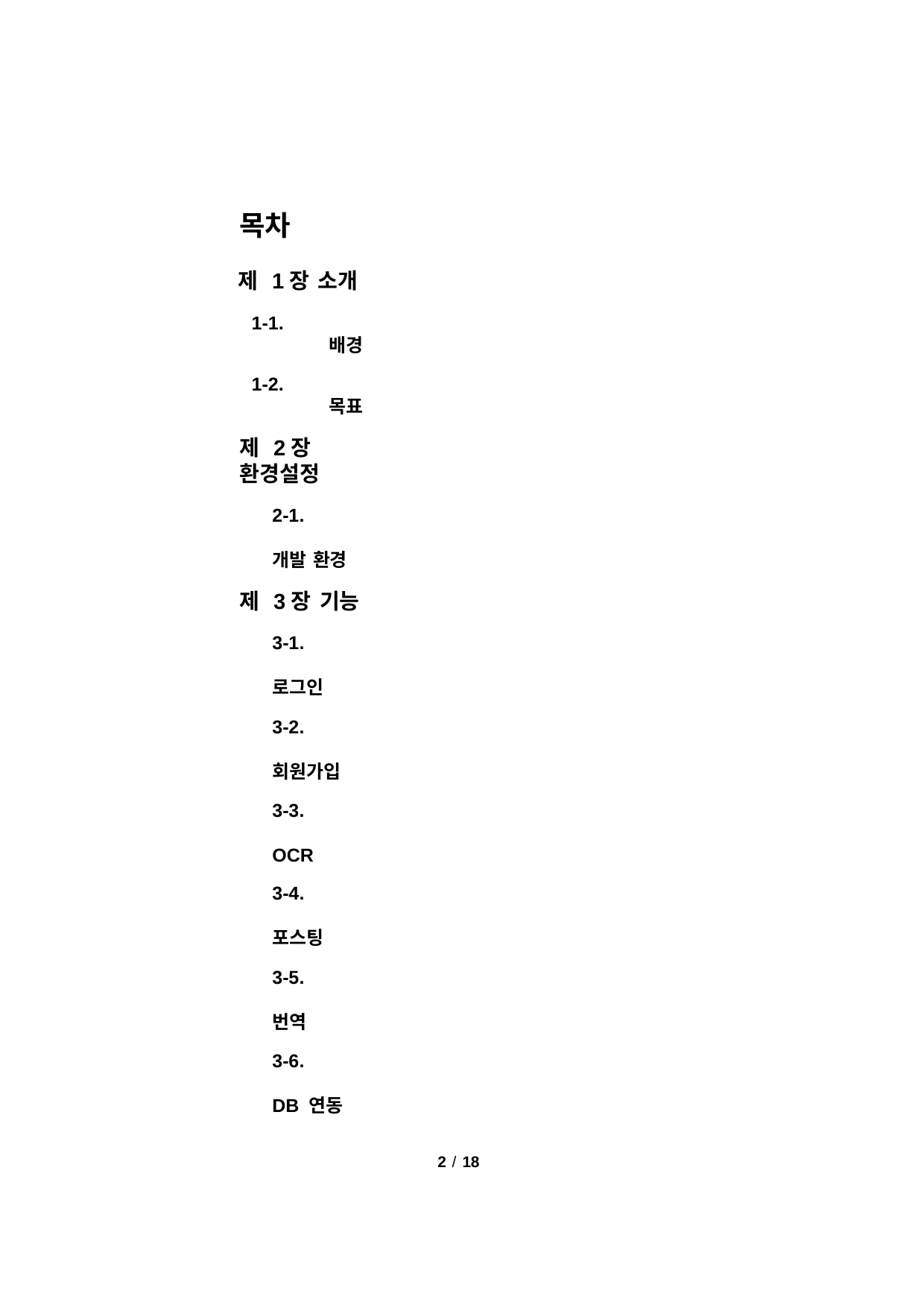

목차
제 1장 소개

1-1.	배경

1-2.	목표

제 2장 환경설정

2-1.	개발 환경

제 3장 기능

3-1.	로그인

3-2.	회원가입

3-3.	OCR

3-4.	포스팅

3-5.	번역

3-6.	DB 연동

2 / 18